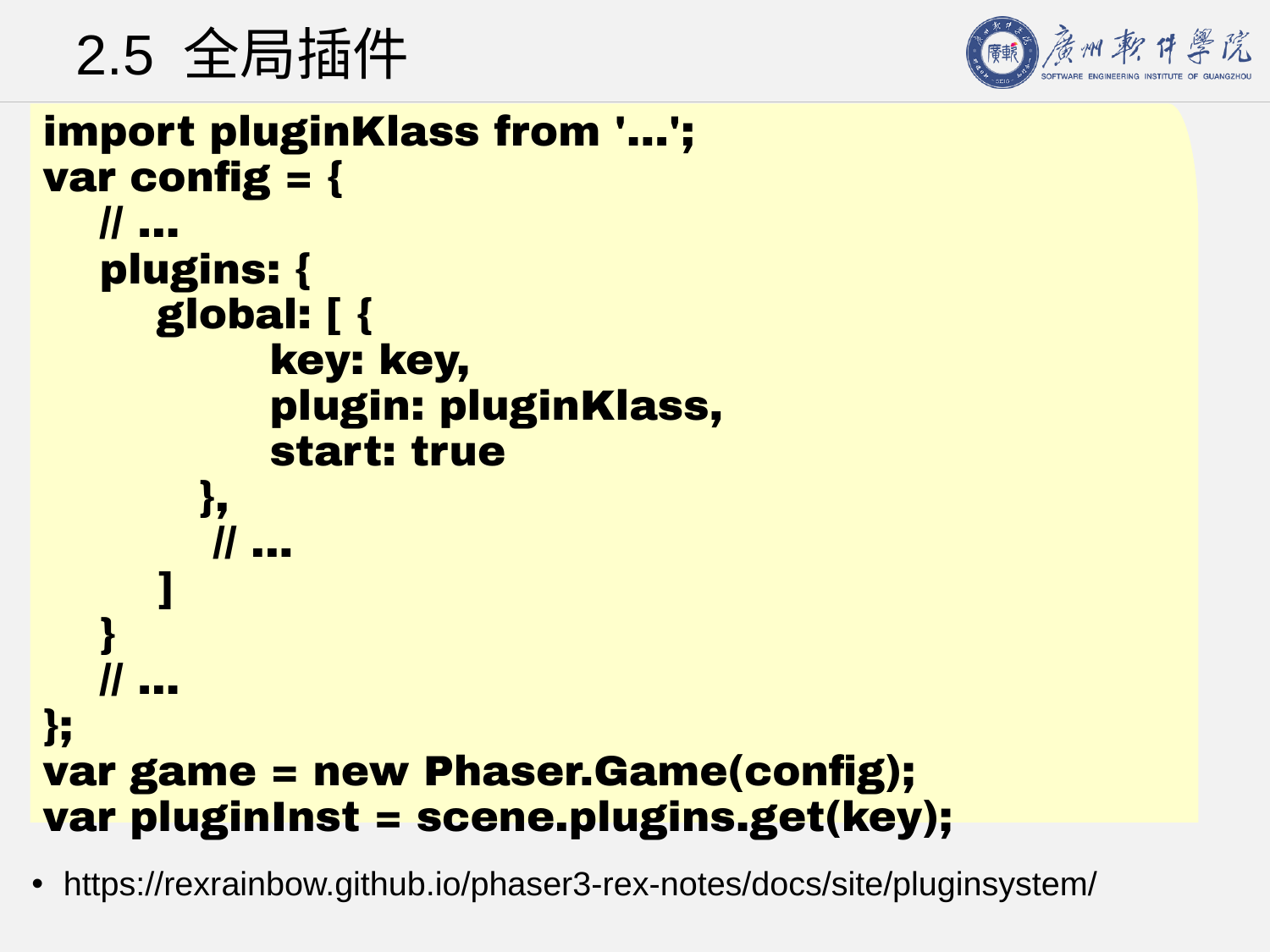

# 2.5 全局插件
import pluginKlass from '...';
var config = {
    // ...
    plugins: {
        global: [ {
                key: key,
                plugin: pluginKlass,
                start: true
           },
            // ...
        ]
    }
    // ...
};
var game = new Phaser.Game(config);
var pluginInst = scene.plugins.get(key);

https://rexrainbow.github.io/phaser3-rex-notes/docs/site/pluginsystem/